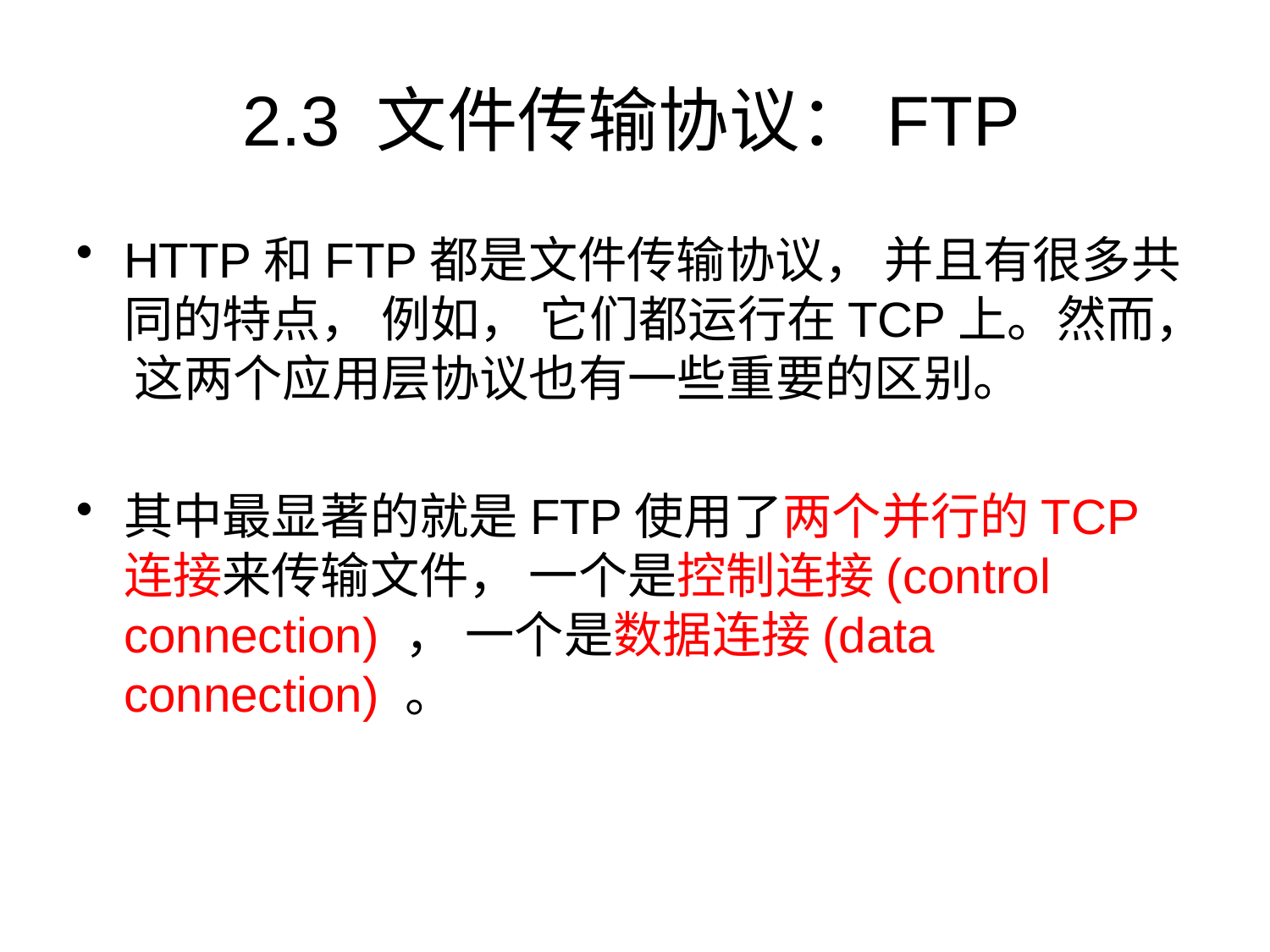

# 2.3 文件传输协议：FTP
HTTP和FTP都是文件传输协议， 并且有很多共同的特点， 例如， 它们都运行在TCP上。然而， 这两个应用层协议也有一些重要的区别。

其中最显著的就是FTP使用了两个并行的TCP连接来传输文件， 一个是控制连接(control connection) ， 一个是数据连接(data connection) 。